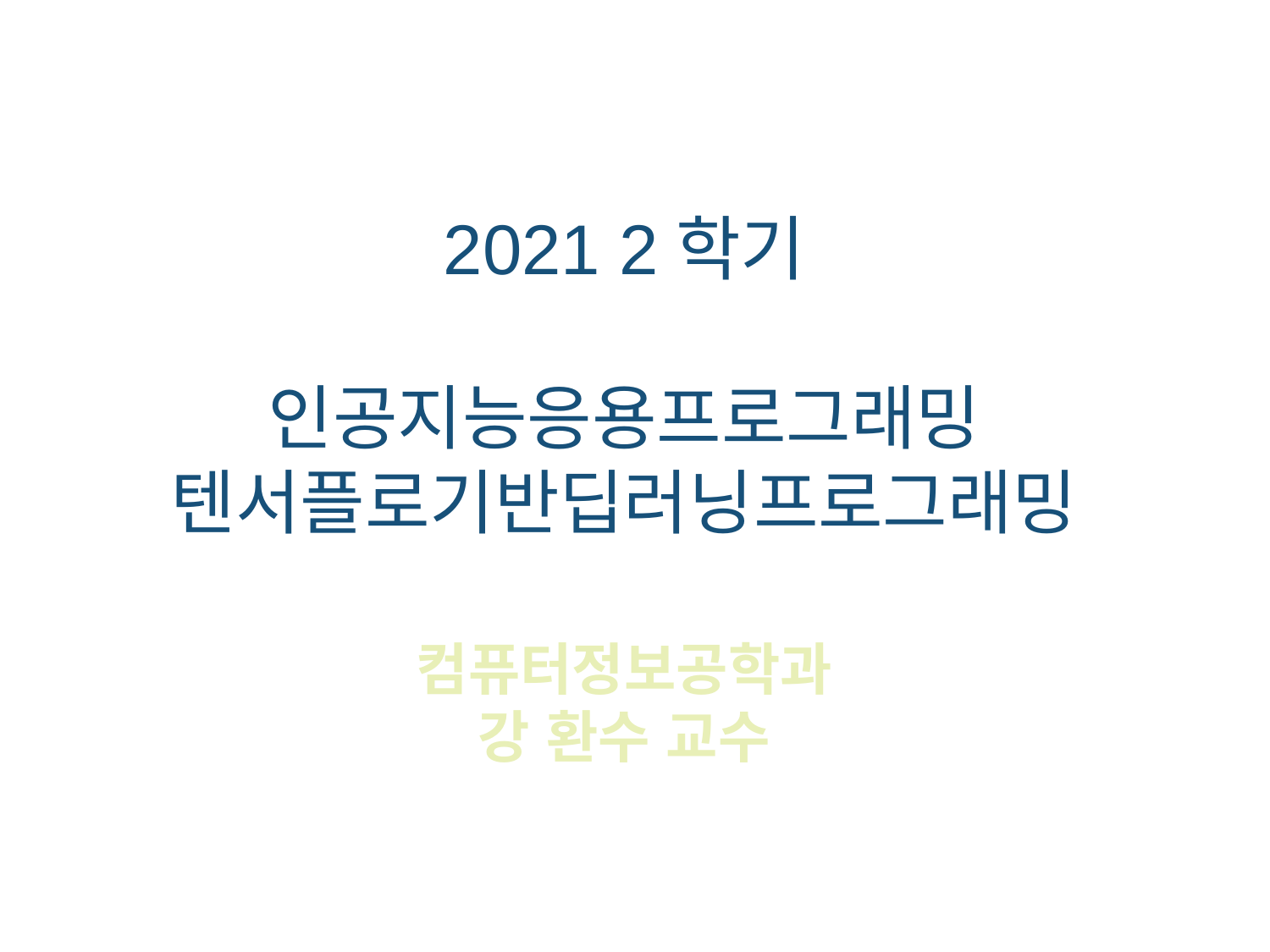

2021 2학기

인공지능응용프로그래밍
텐서플로기반딥러닝프로그래밍

컴퓨터정보공학과
강 환수 교수